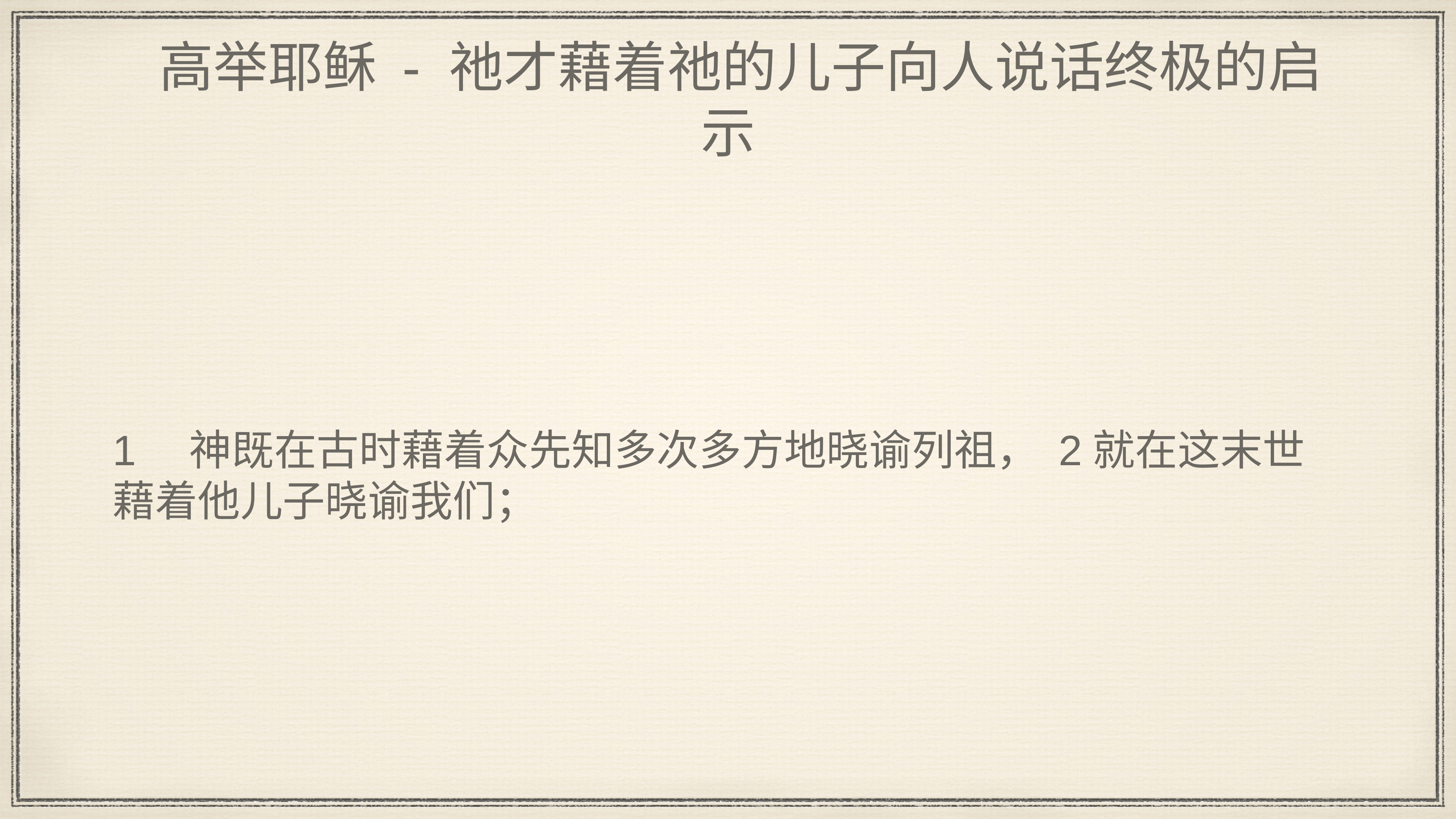

# 高举耶稣 - 祂才藉着祂的儿子向人说话终极的启示
1　神既在古时藉着众先知多次多方地晓谕列祖， 2就在这末世藉着他儿子晓谕我们；